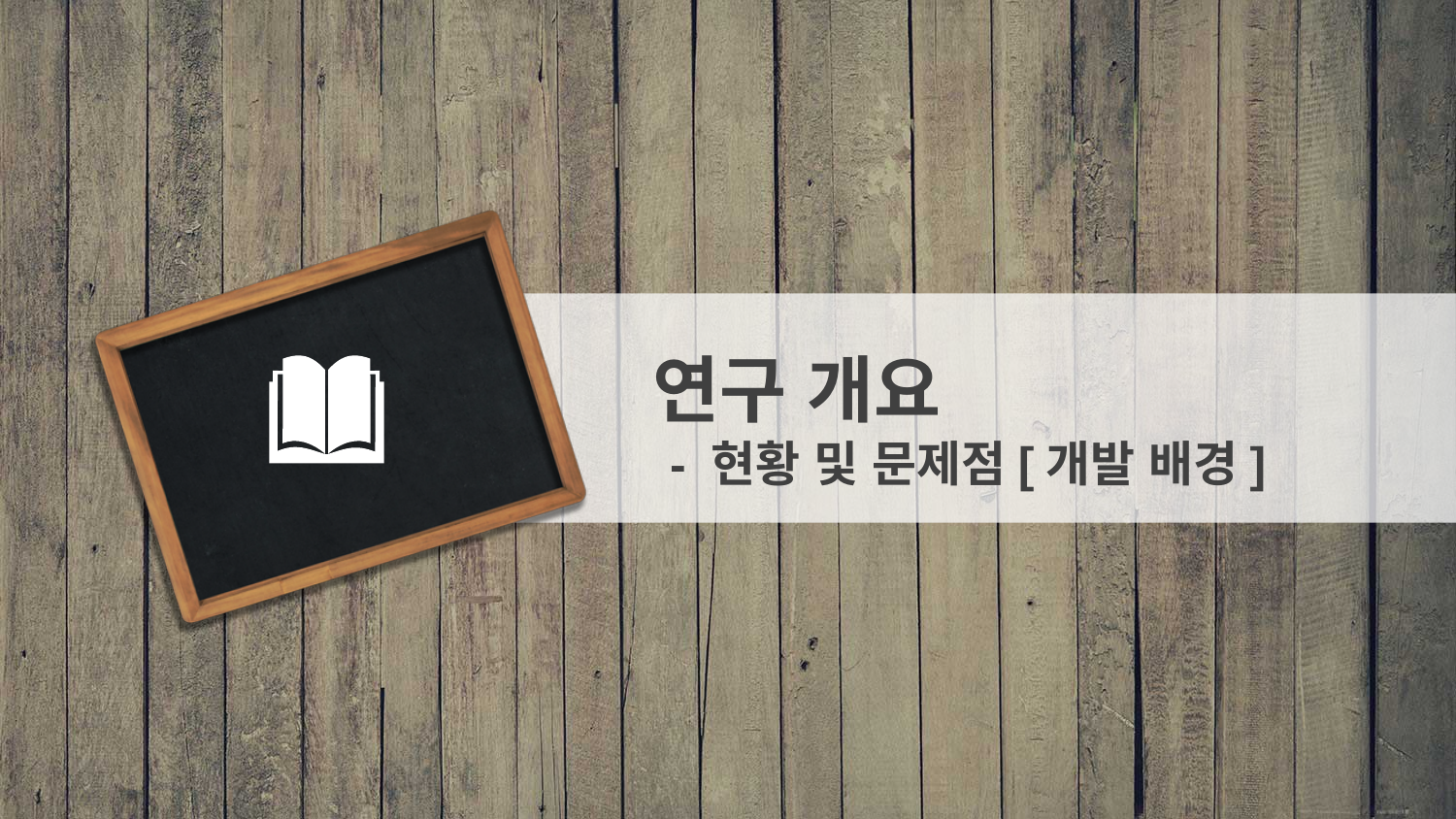

연구 개요
- 현황 및 문제점[개발 배경]